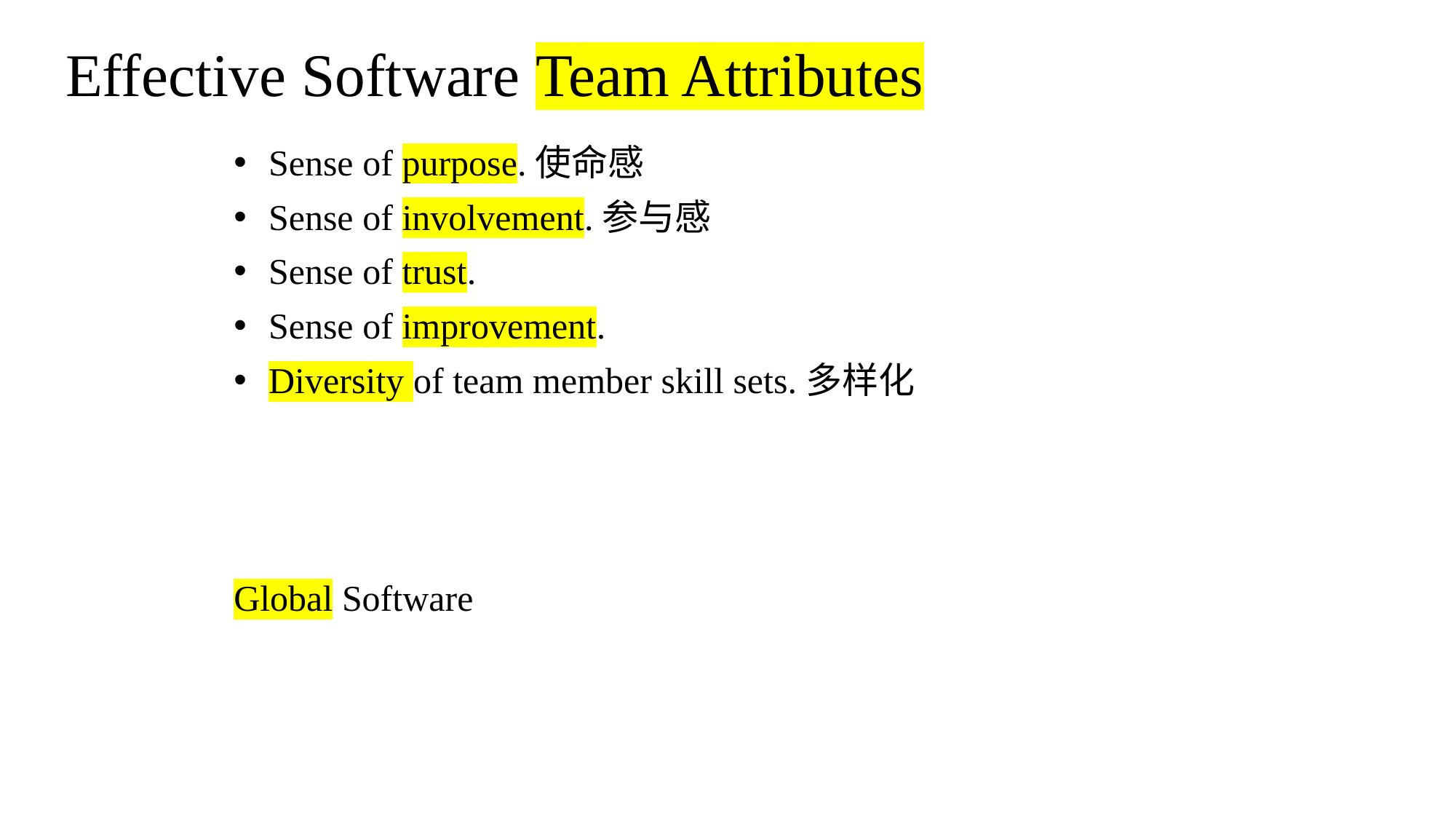

# Effective Software Team Attributes
Sense of purpose.使命感
Sense of involvement.参与感
Sense of trust.
Sense of improvement.
Diversity of team member skill sets.多样化

Global Software
32